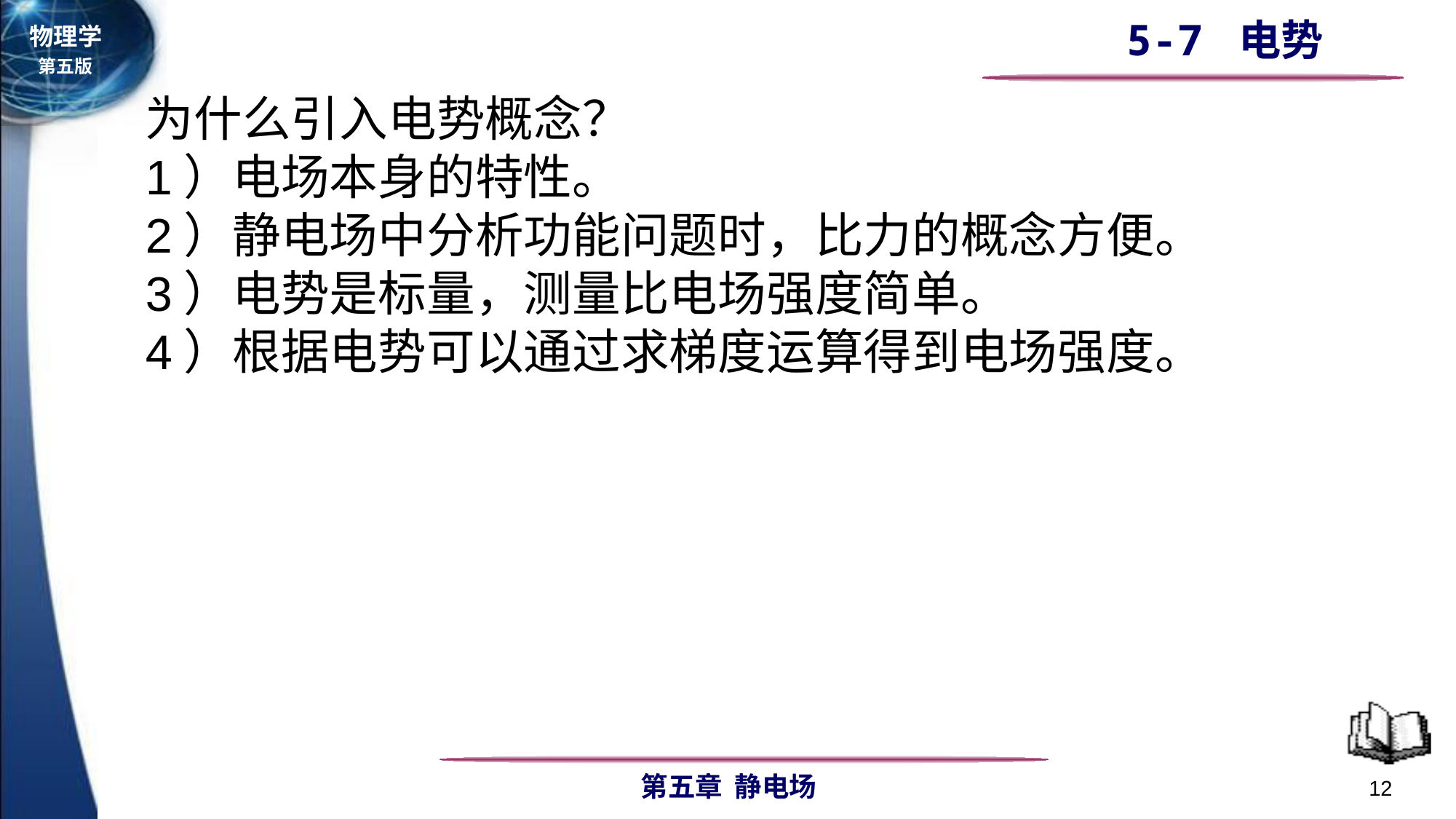

为什么引入电势概念？
1）电场本身的特性。
2）静电场中分析功能问题时，比力的概念方便。
3）电势是标量，测量比电场强度简单。
4）根据电势可以通过求梯度运算得到电场强度。
12